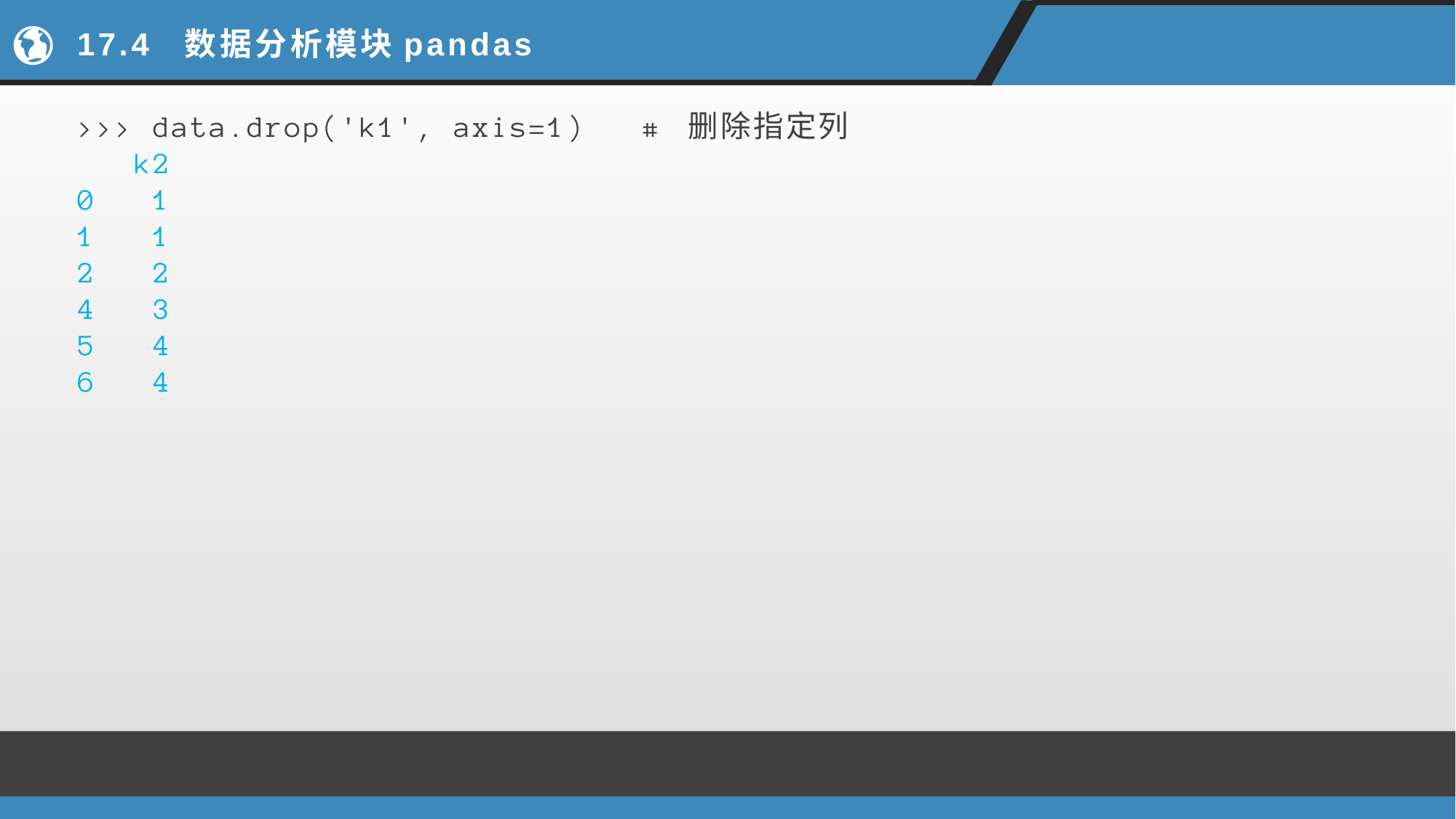

# 17.4  数据分析模块pandas

>>> data.drop('k1', axis=1)   # 删除指定列
   k2
0   1
1   1
2   2
4   3
5   4
6   4